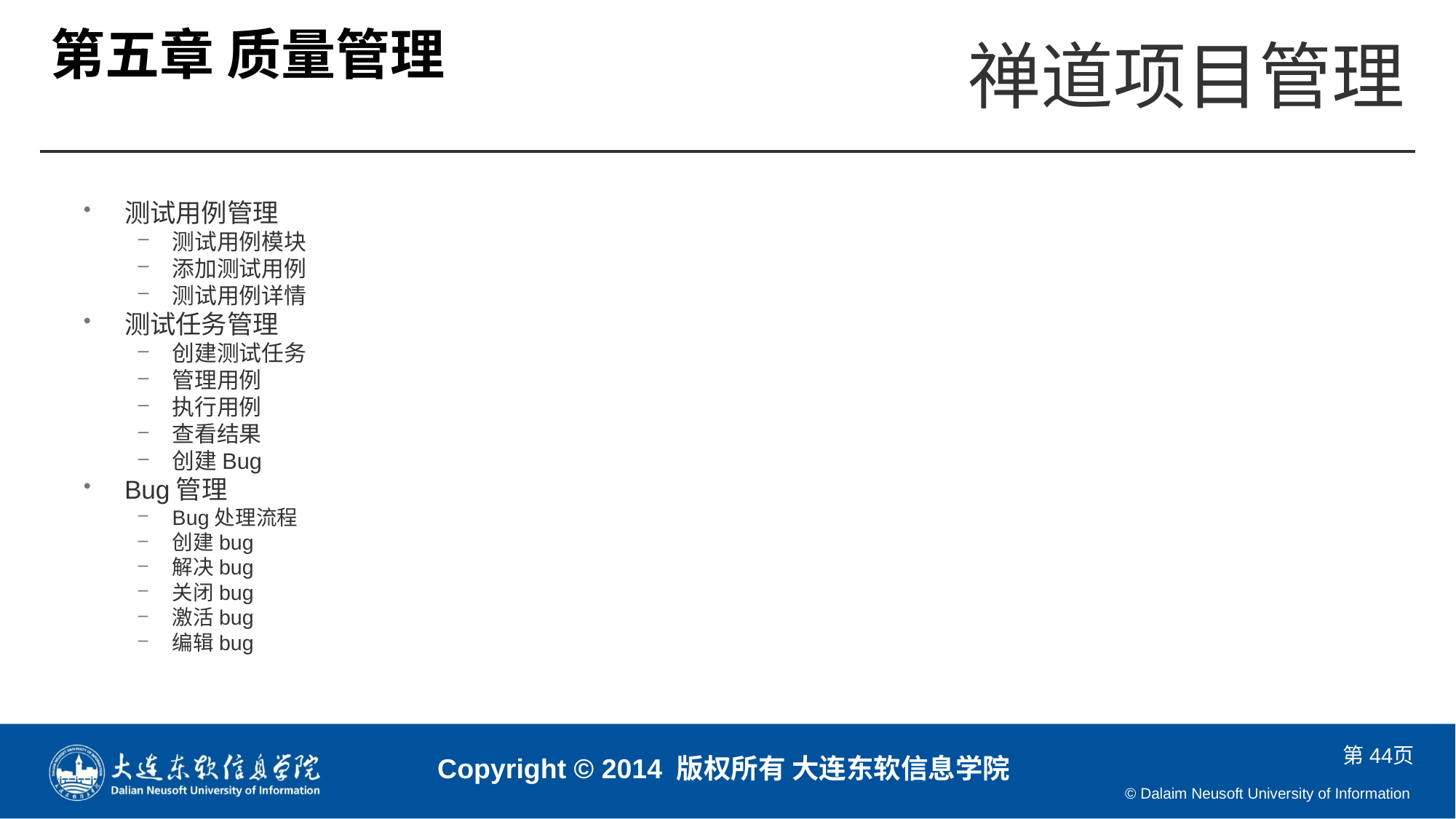

# 第五章 质量管理

测试用例管理
测试用例模块
添加测试用例
测试用例详情
测试任务管理
创建测试任务
管理用例
执行用例
查看结果
创建Bug
Bug管理
Bug处理流程
创建bug
解决bug
关闭bug
激活bug
编辑bug